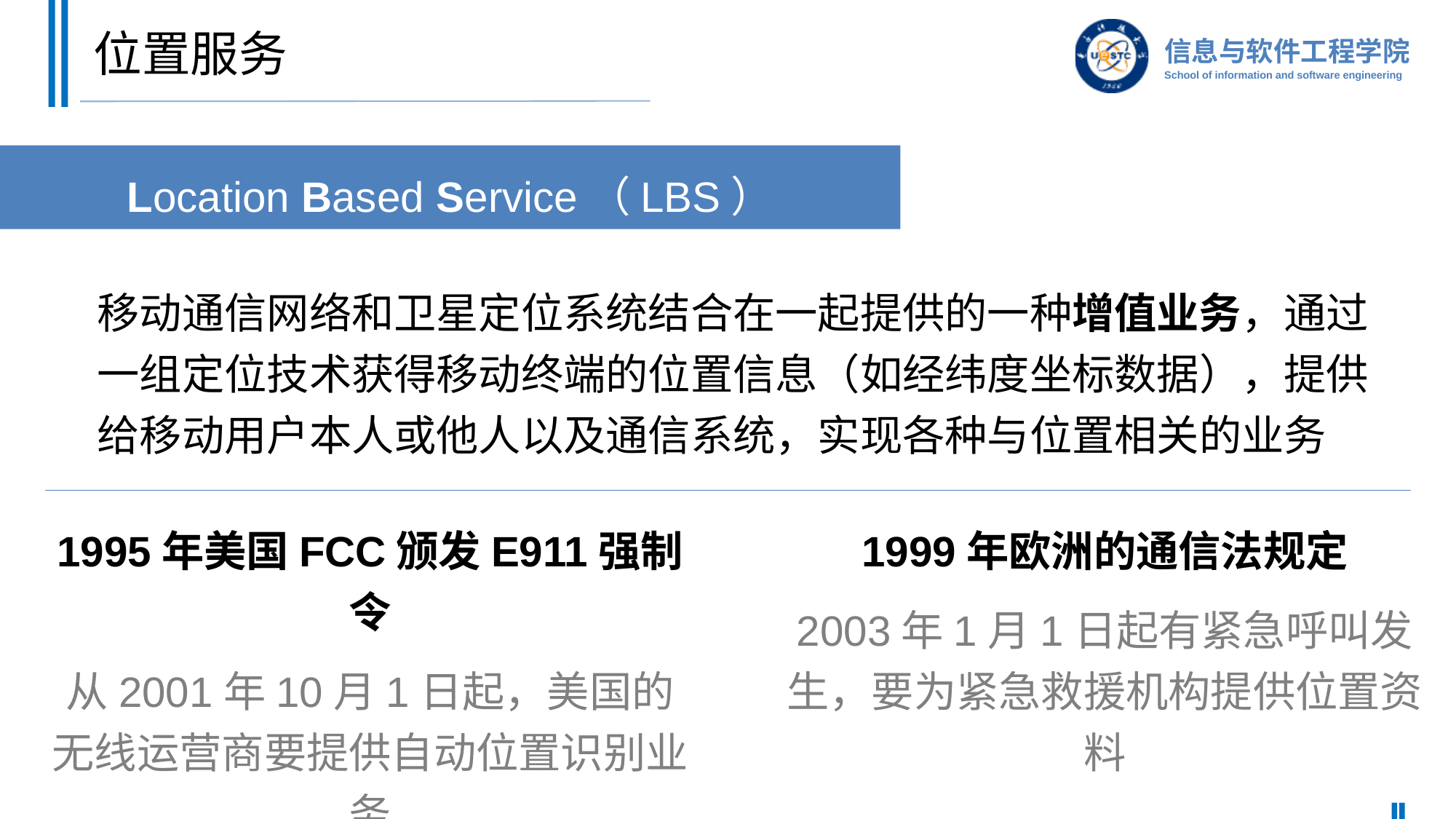

# 位置服务
Location Based Service（LBS）
移动通信网络和卫星定位系统结合在一起提供的一种增值业务，通过一组定位技术获得移动终端的位置信息（如经纬度坐标数据），提供给移动用户本人或他人以及通信系统，实现各种与位置相关的业务
1995年美国FCC颁发E911强制令
从2001年10月1日起，美国的无线运营商要提供自动位置识别业务
1999年欧洲的通信法规定
2003年1月1日起有紧急呼叫发生，要为紧急救援机构提供位置资料